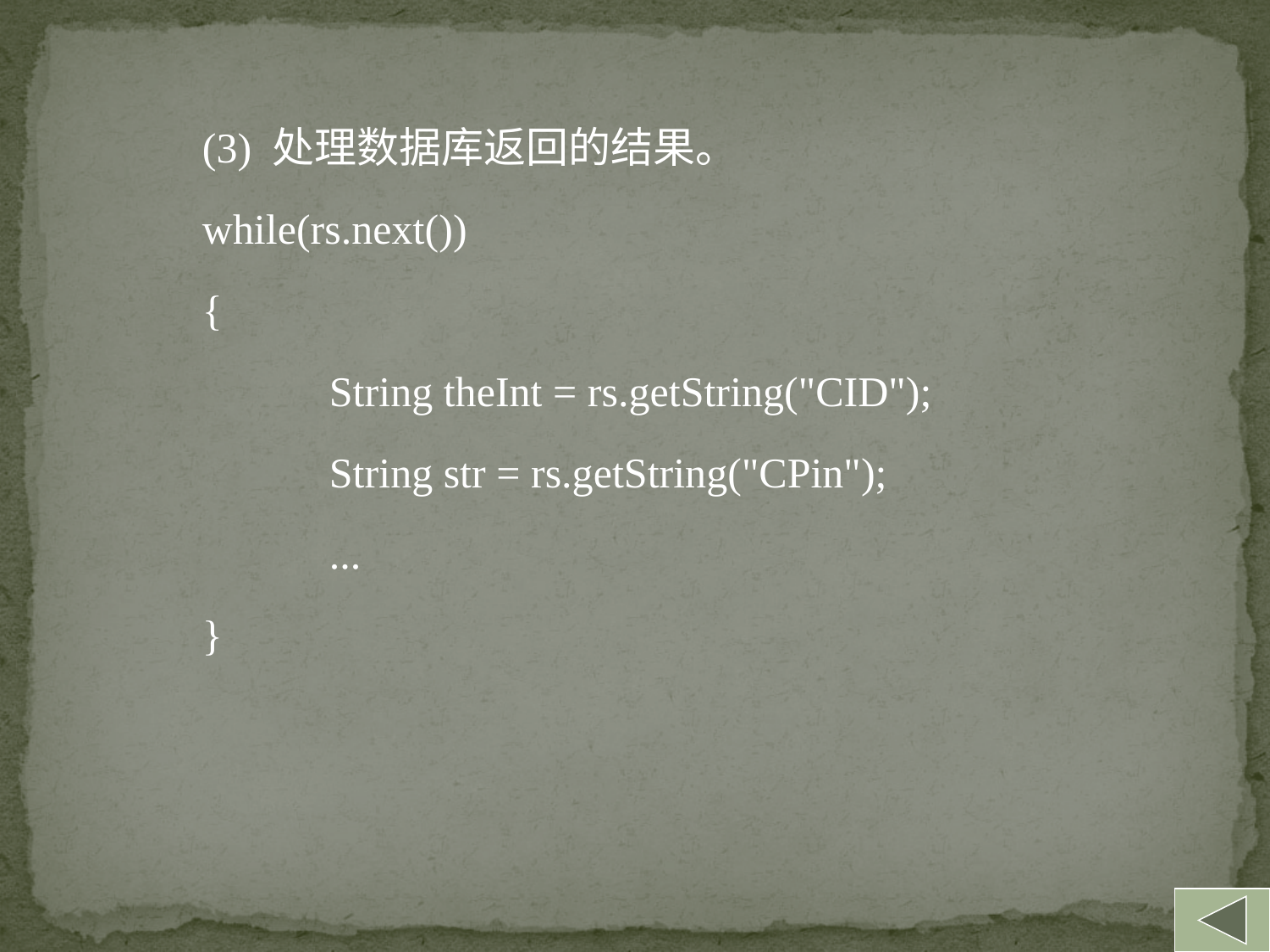

(3) 处理数据库返回的结果。
while(rs.next())
{
	String theInt = rs.getString("CID");
	String str = rs.getString("CPin");
     	...
}